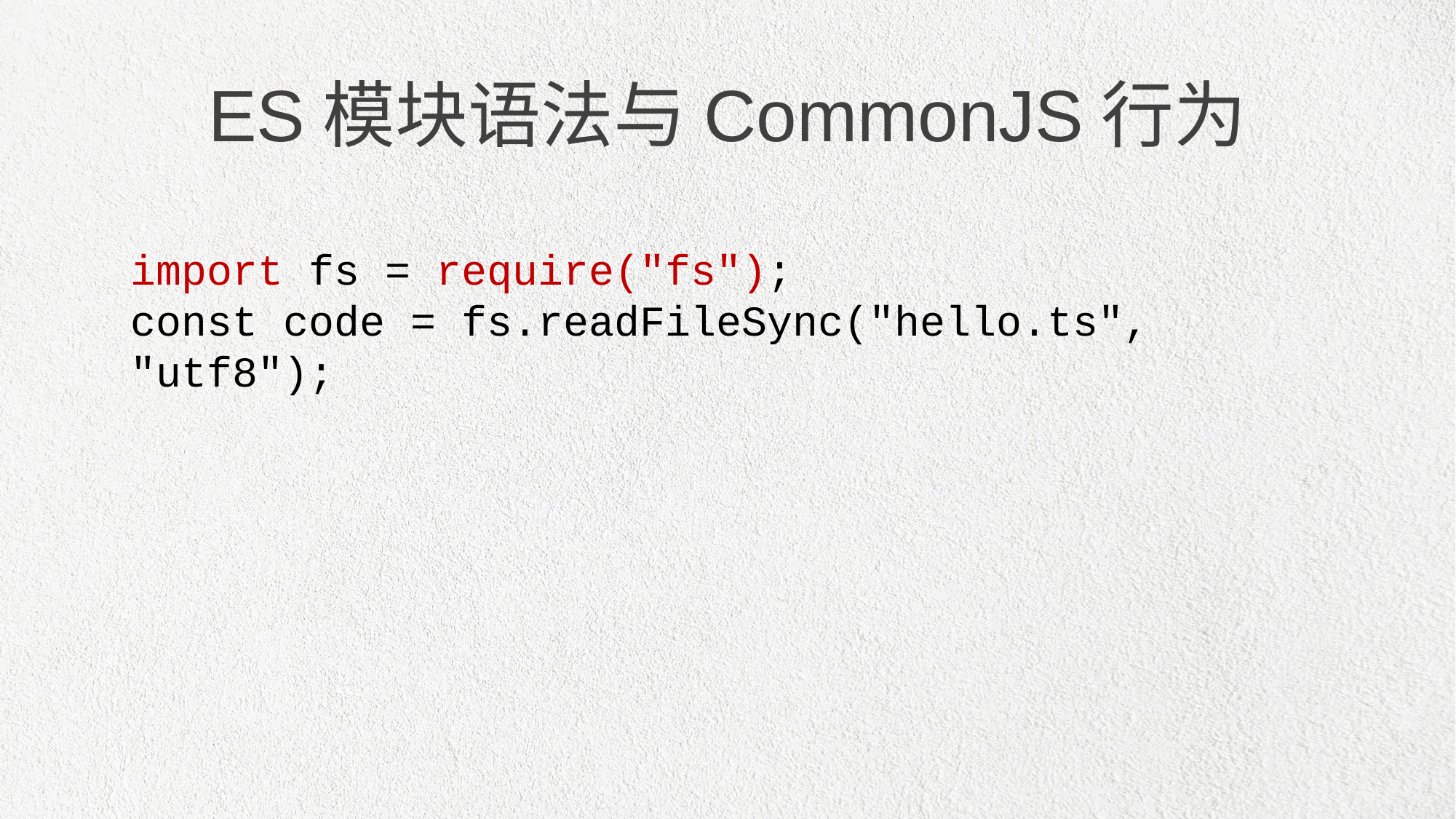

ES模块语法与CommonJS行为
import fs = require("fs");
const code = fs.readFileSync("hello.ts", "utf8");